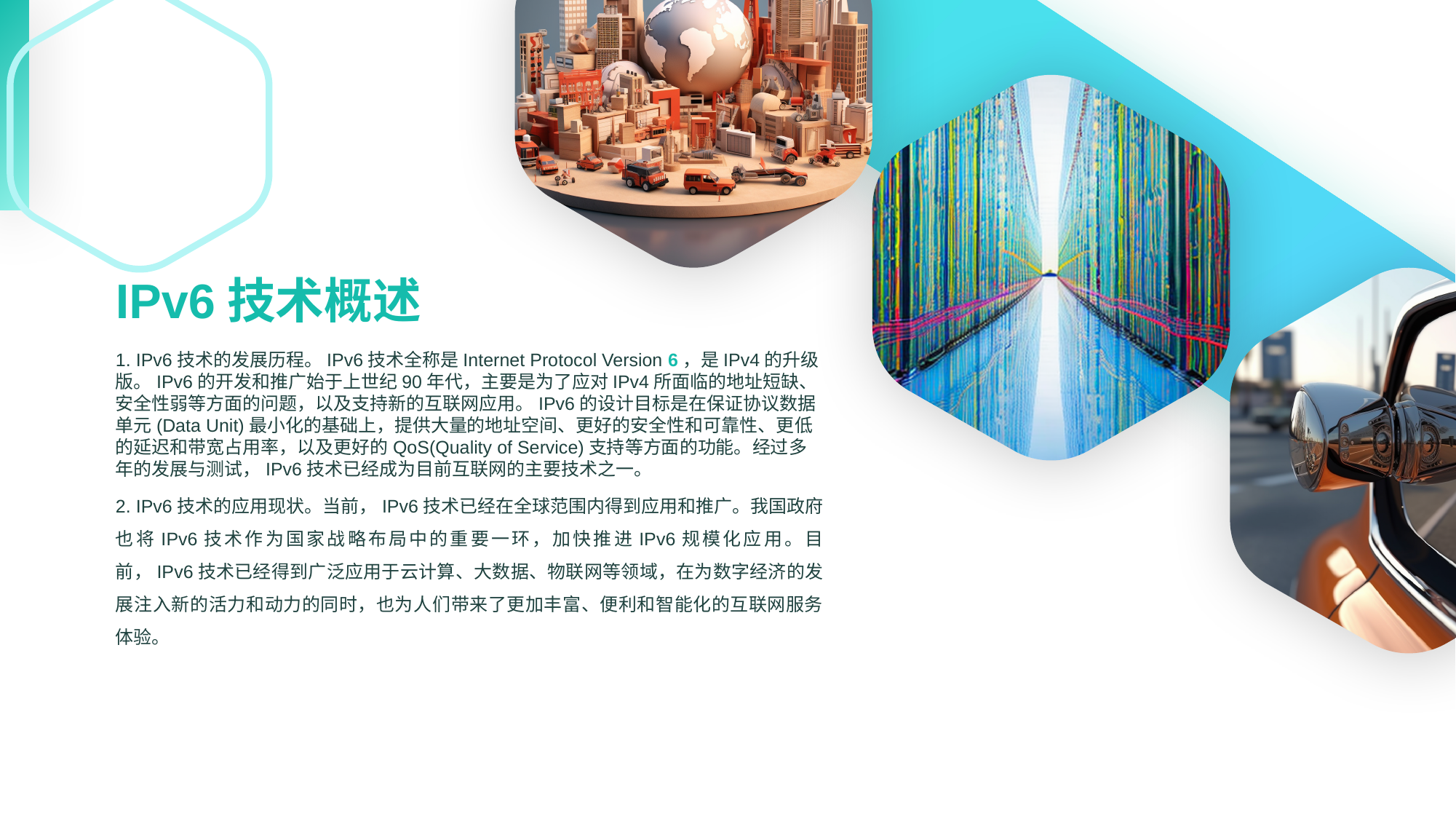

IPv6技术概述

1. IPv6技术的发展历程。IPv6技术全称是Internet Protocol Version 6，是IPv4的升级版。IPv6的开发和推广始于上世纪90年代，主要是为了应对IPv4所面临的地址短缺、安全性弱等方面的问题，以及支持新的互联网应用。IPv6的设计目标是在保证协议数据单元(Data Unit)最小化的基础上，提供大量的地址空间、更好的安全性和可靠性、更低的延迟和带宽占用率，以及更好的QoS(Quality of Service)支持等方面的功能。经过多年的发展与测试，IPv6技术已经成为目前互联网的主要技术之一。
2. IPv6技术的应用现状。当前，IPv6技术已经在全球范围内得到应用和推广。我国政府也将IPv6技术作为国家战略布局中的重要一环，加快推进IPv6规模化应用。目前，IPv6技术已经得到广泛应用于云计算、大数据、物联网等领域，在为数字经济的发展注入新的活力和动力的同时，也为人们带来了更加丰富、便利和智能化的互联网服务体验。